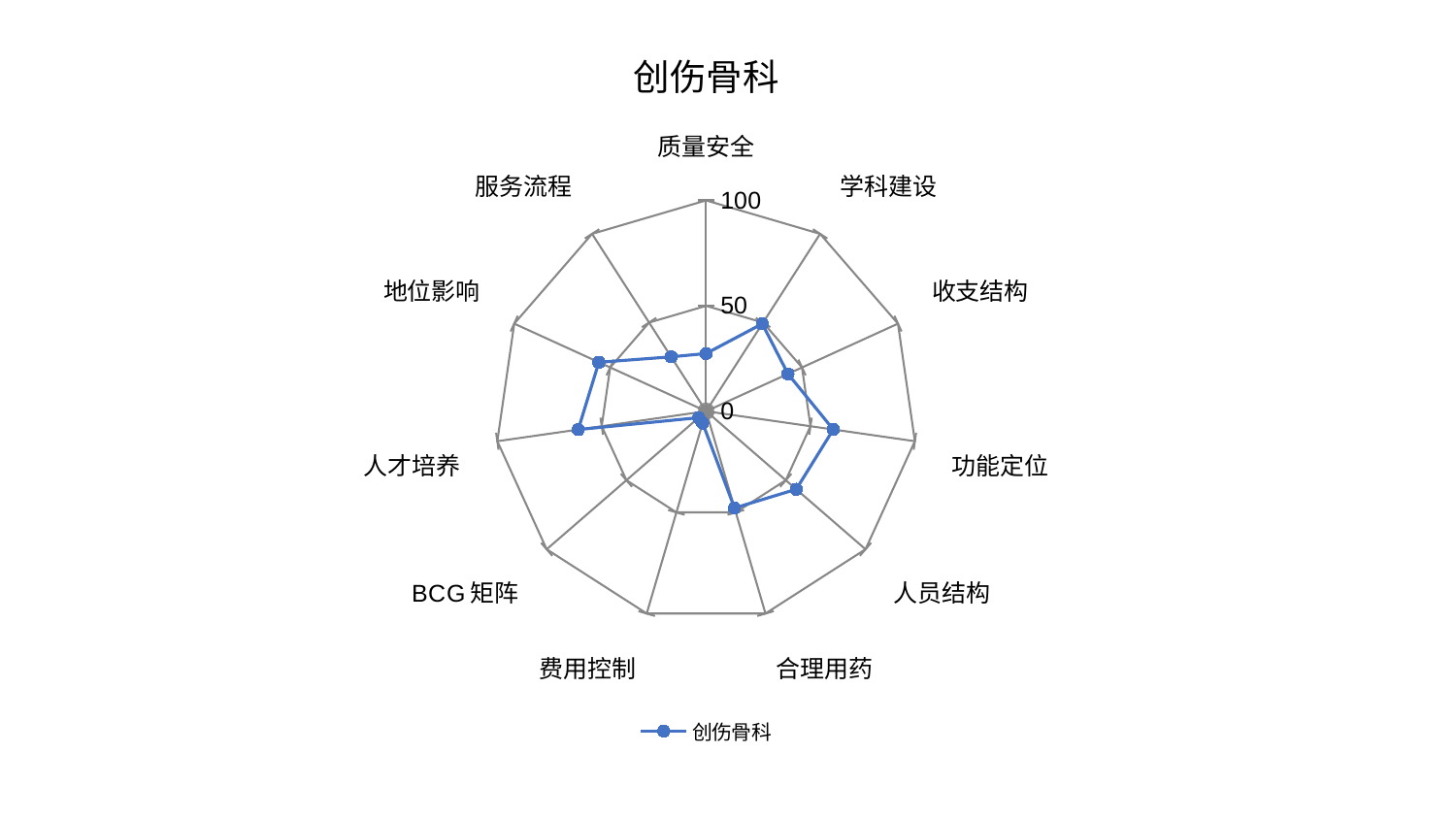

### Chart: 创伤骨科

| Category | 创伤骨科 |
|---|---|
| 质量安全 | 27.3903347083078 |
| 学科建设 | 49.30290558358022 |
| 收支结构 | 42.662205871426096 |
| 功能定位 | 60.93393306059356 |
| 人员结构 | 56.55054191926888 |
| 合理用药 | 47.851870898101055 |
| 费用控制 | 5.8522000079876655 |
| BCG矩阵 | 4.687478262198342 |
| 人才培养 | 61.26081542097696 |
| 地位影响 | 55.9137742610636 |
| 服务流程 | 30.656399249955825 |
168